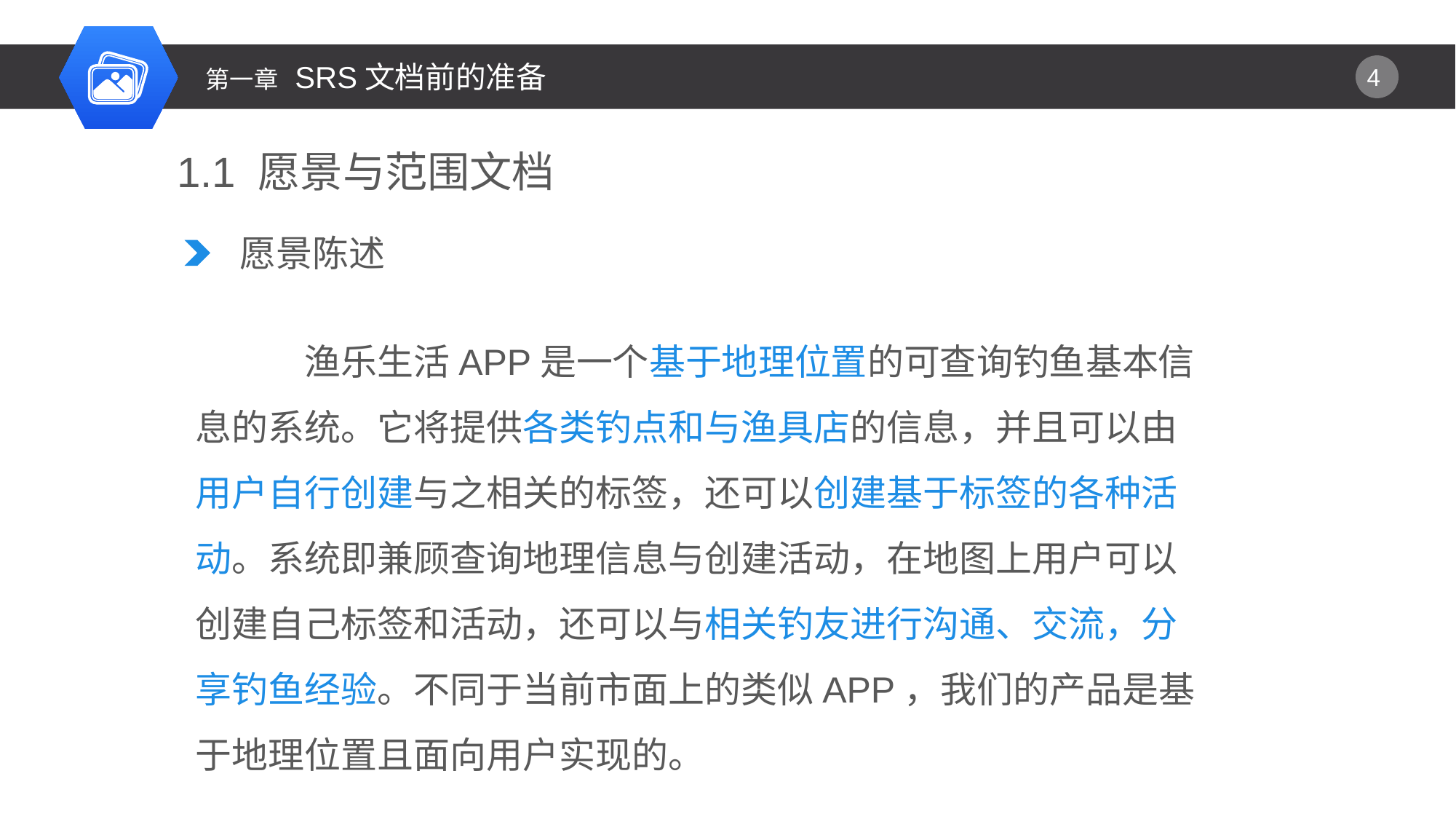

第一章  SRS文档前的准备
1.1 愿景与范围文档
愿景陈述

	渔乐生活APP是一个基于地理位置的可查询钓鱼基本信息的系统。它将提供各类钓点和与渔具店的信息，并且可以由用户自行创建与之相关的标签，还可以创建基于标签的各种活动。系统即兼顾查询地理信息与创建活动，在地图上用户可以创建自己标签和活动，还可以与相关钓友进行沟通、交流，分享钓鱼经验。不同于当前市面上的类似APP，我们的产品是基于地理位置且面向用户实现的。